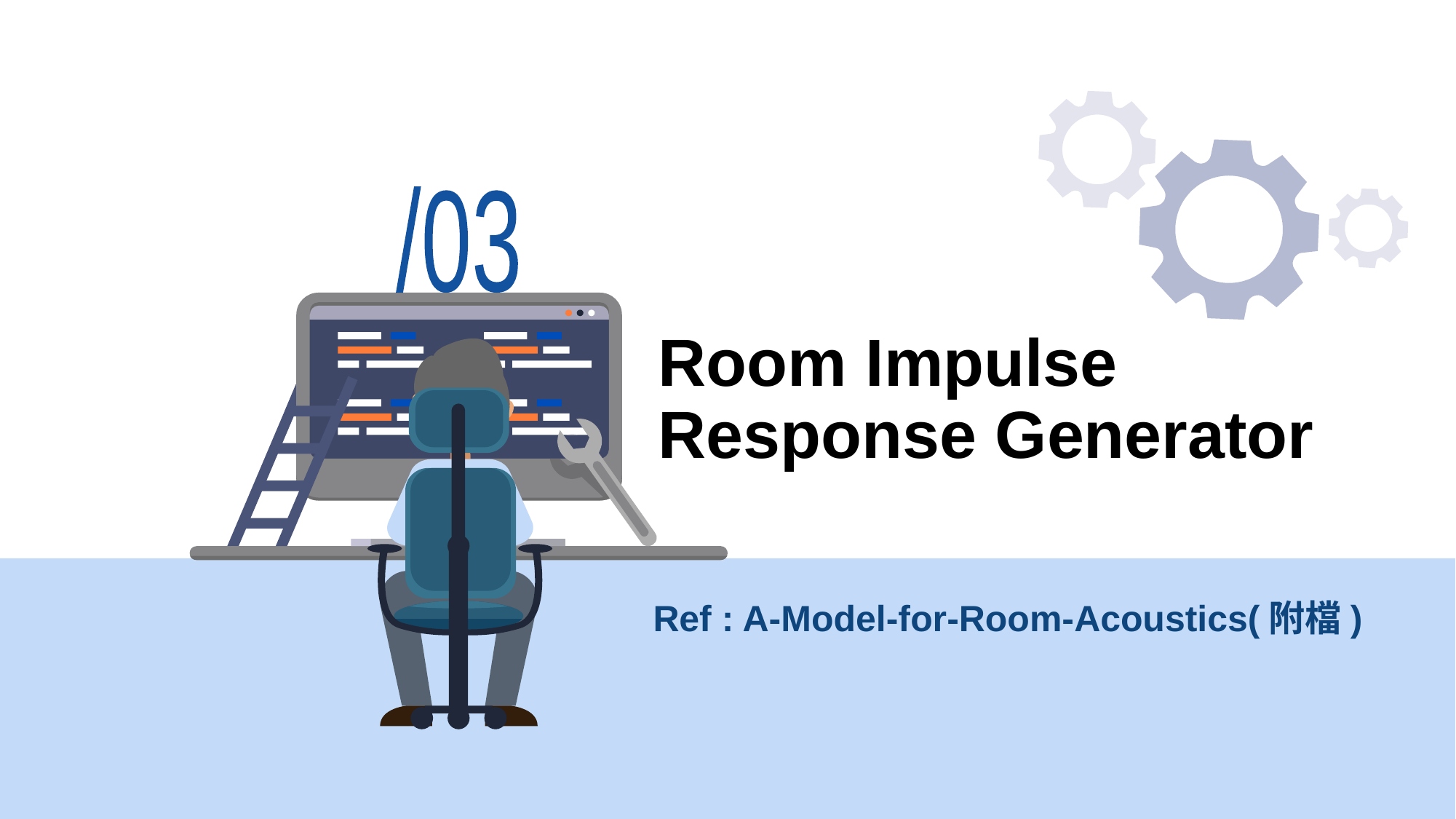

/03
# Room Impulse Response Generator
Ref : A-Model-for-Room-Acoustics(附檔)